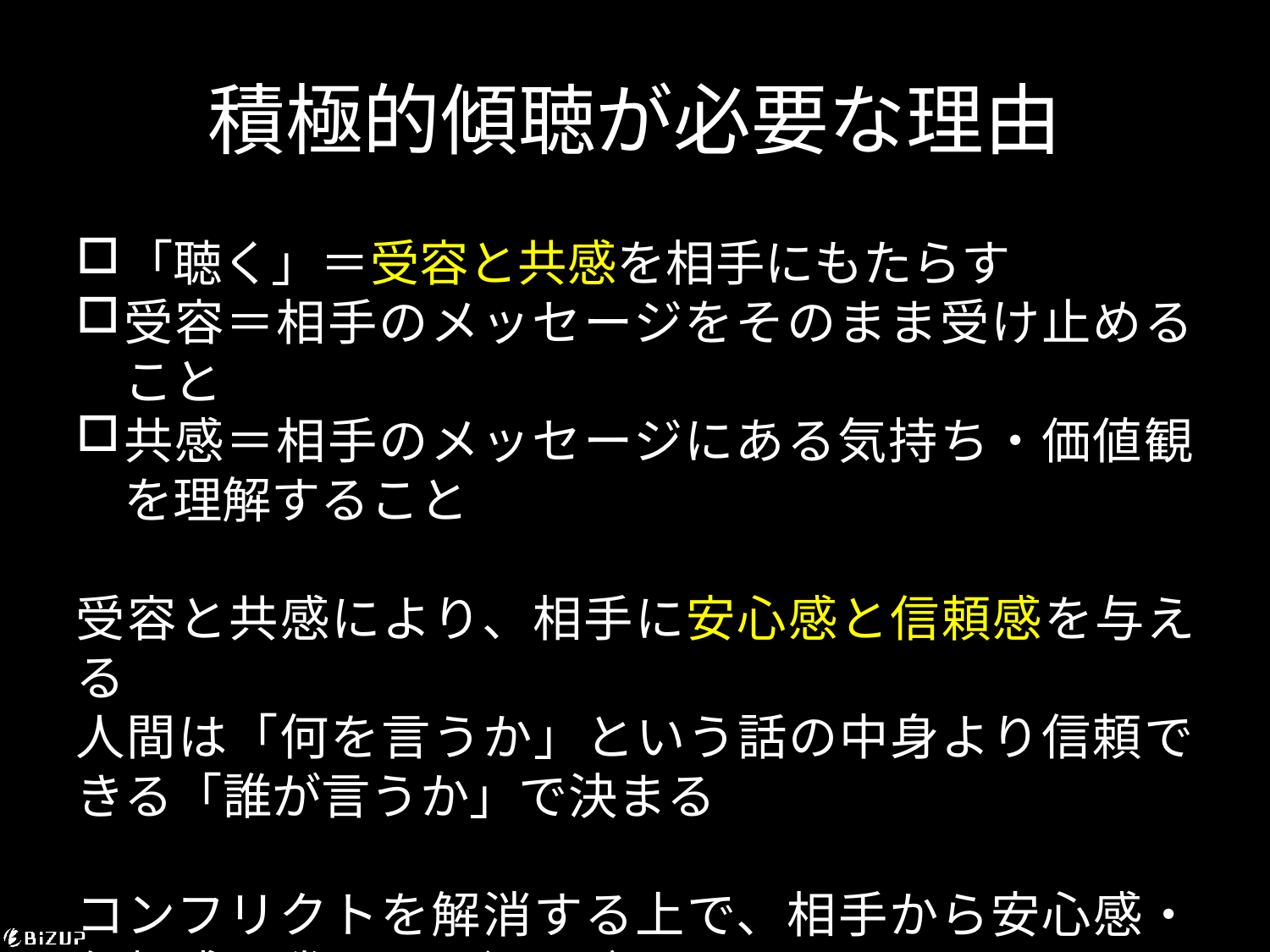

# 積極的傾聴が必要な理由
「聴く」＝受容と共感を相手にもたらす
受容＝相手のメッセージをそのまま受け止めること
共感＝相手のメッセージにある気持ち・価値観を理解すること

受容と共感により、相手に安心感と信頼感を与える
人間は「何を言うか」という話の中身より信頼できる「誰が言うか」で決まる

コンフリクトを解消する上で、相手から安心感・信頼感を勝ち取る必要がある